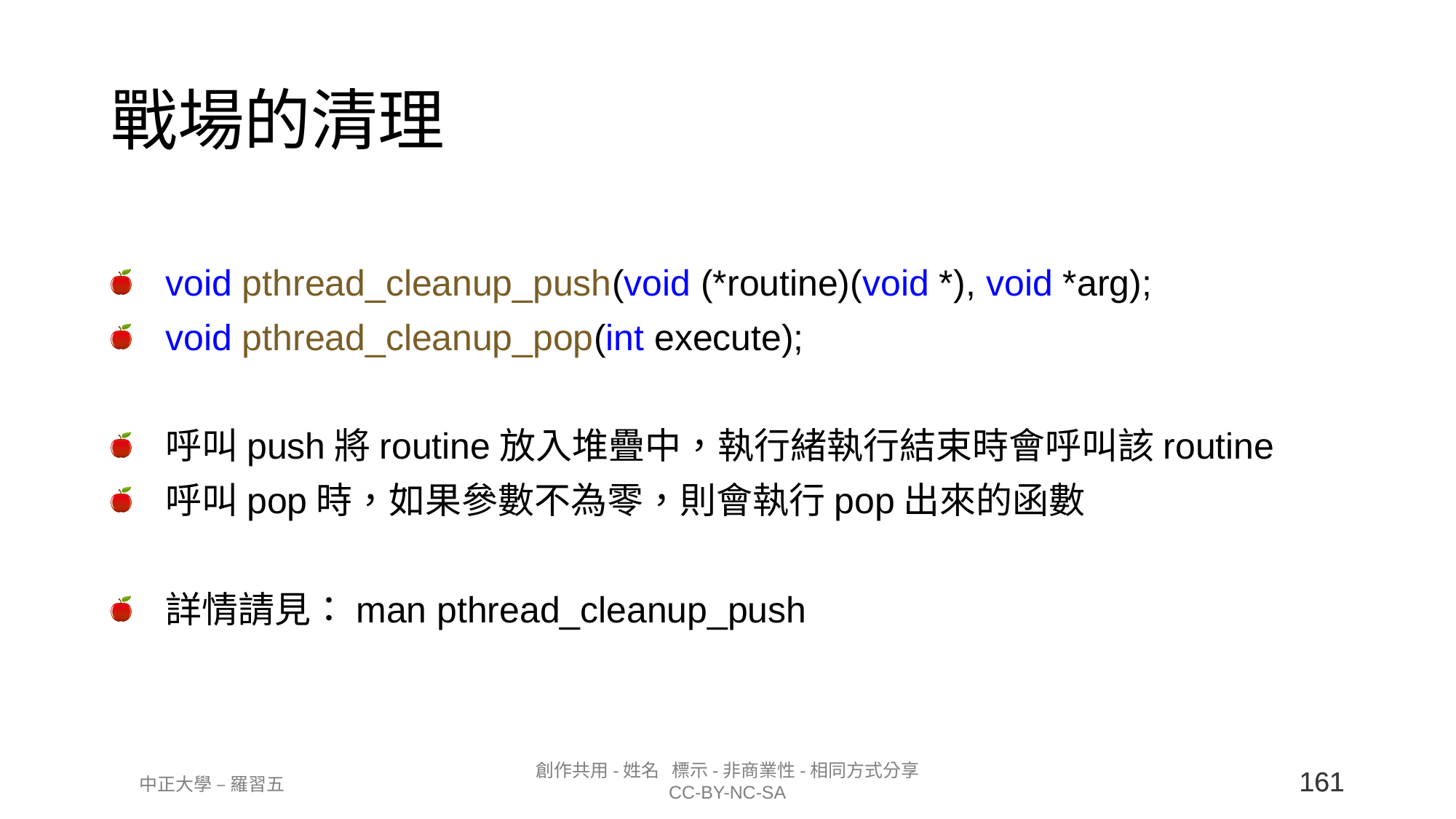

# 戰場的清理
void pthread_cleanup_push(void (*routine)(void *), void *arg);
void pthread_cleanup_pop(int execute);

呼叫push將routine放入堆疊中，執行緒執行結束時會呼叫該routine
呼叫pop時，如果參數不為零，則會執行pop出來的函數

詳情請見：man pthread_cleanup_push